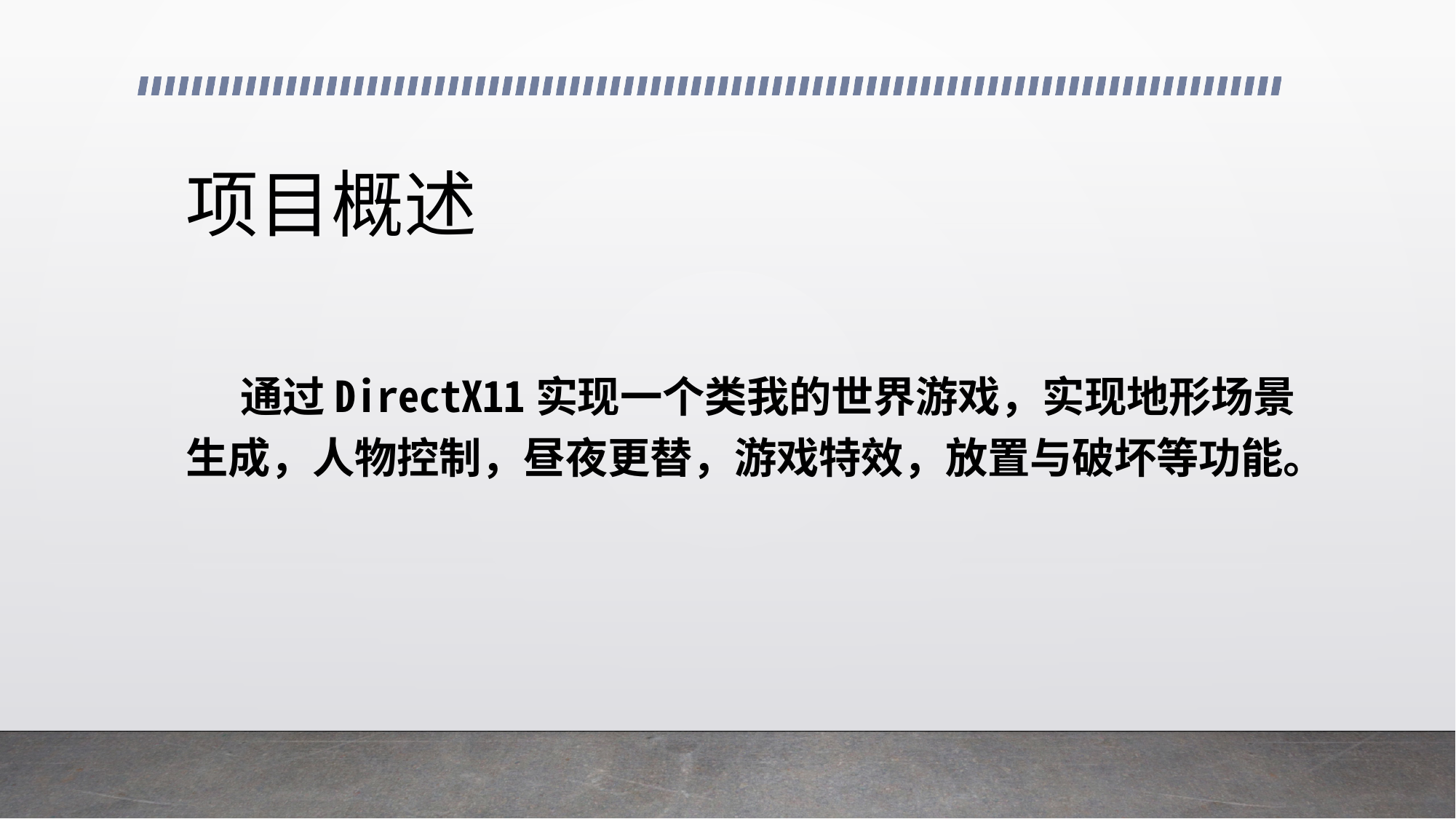

# 项目概述
通过DirectX11实现一个类我的世界游戏，实现地形场景生成，人物控制，昼夜更替，游戏特效，放置与破坏等功能。